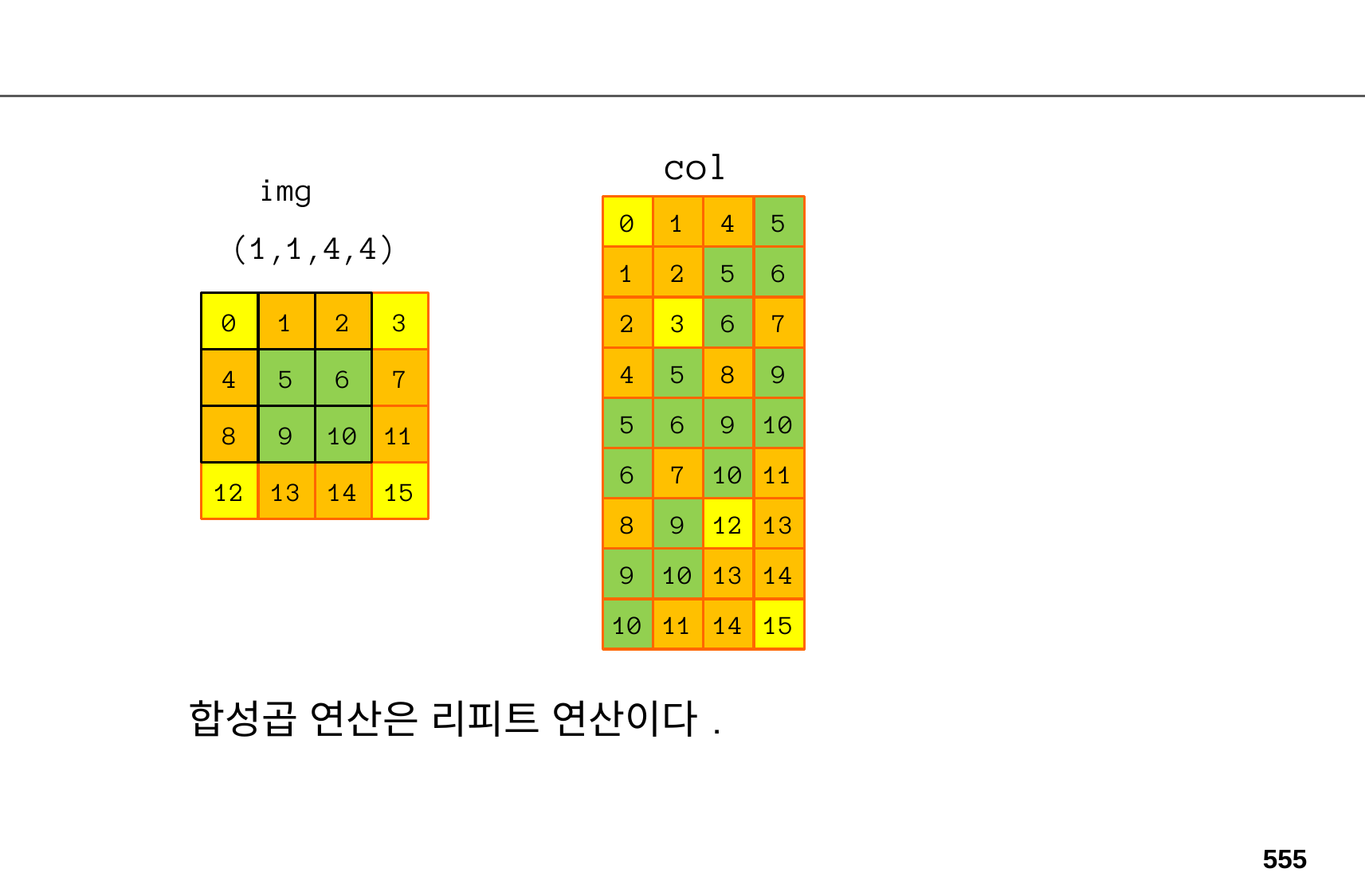

col
img
0
1
4
5
(1,1,4,4)
1
2
5
6
0

1
2
3
2
3
6
7
4
5
8
9
4
5
6
7
5
6
9
10
8
9
10
11
6
7
10
11
12
13
14
15
8
9
12
13
9
10
13
14
10
11
14
15
합성곱 연산은 리피트 연산이다.